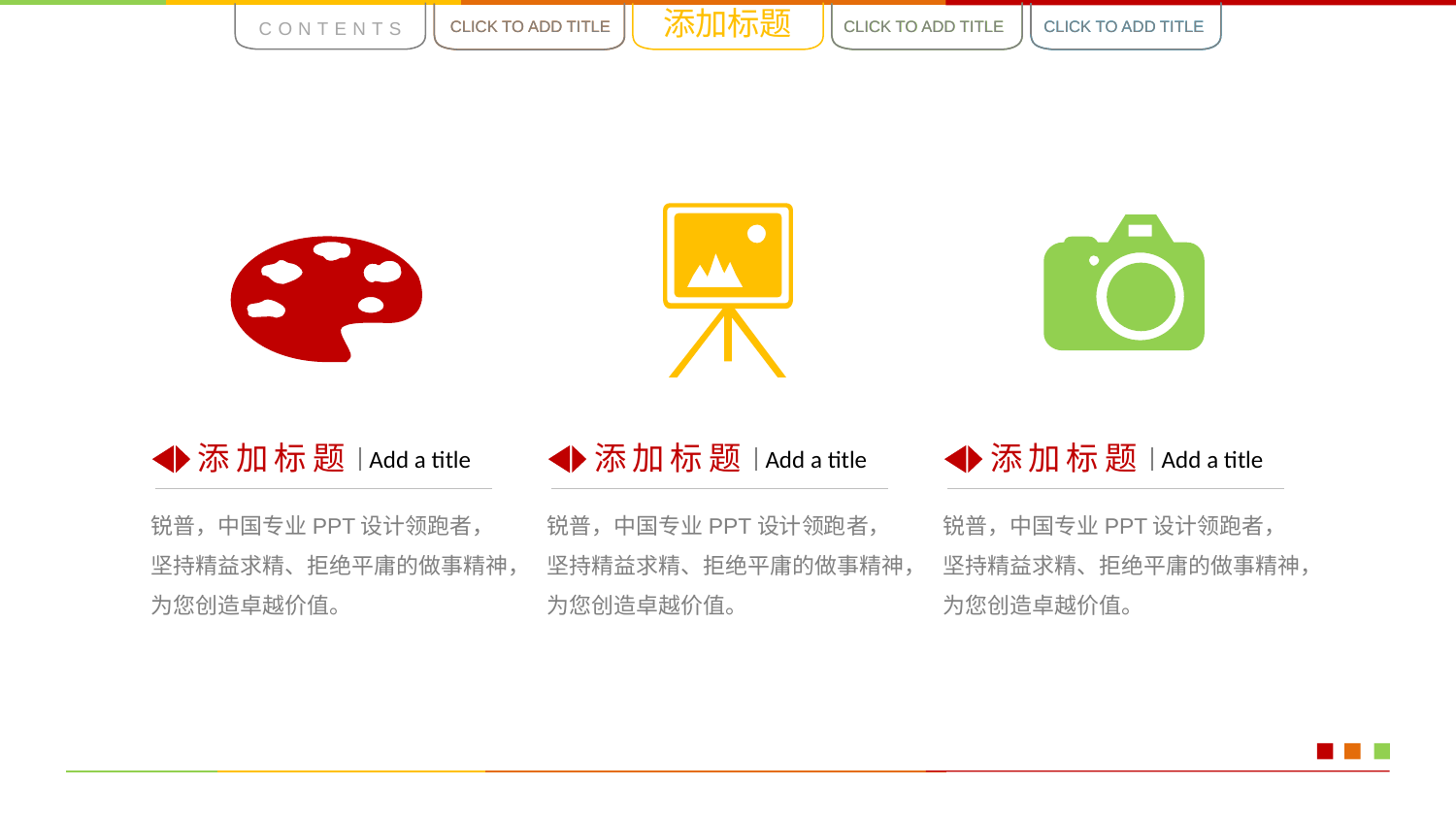

添加标题

CONTENTS

CLICK TO ADD TITLE

CLICK TO ADD TITLE

CLICK TO ADD TITLE

CLICK TO ADD TITLE

CLICK TO ADD TITLE

CLICK TO ADD TITLE

添加标题
Add a title

锐普，中国专业PPT设计领跑者，坚持精益求精、拒绝平庸的做事精神，为您创造卓越价值。
添加标题
Add a title

锐普，中国专业PPT设计领跑者，坚持精益求精、拒绝平庸的做事精神，为您创造卓越价值。
添加标题
Add a title

锐普，中国专业PPT设计领跑者，坚持精益求精、拒绝平庸的做事精神，为您创造卓越价值。